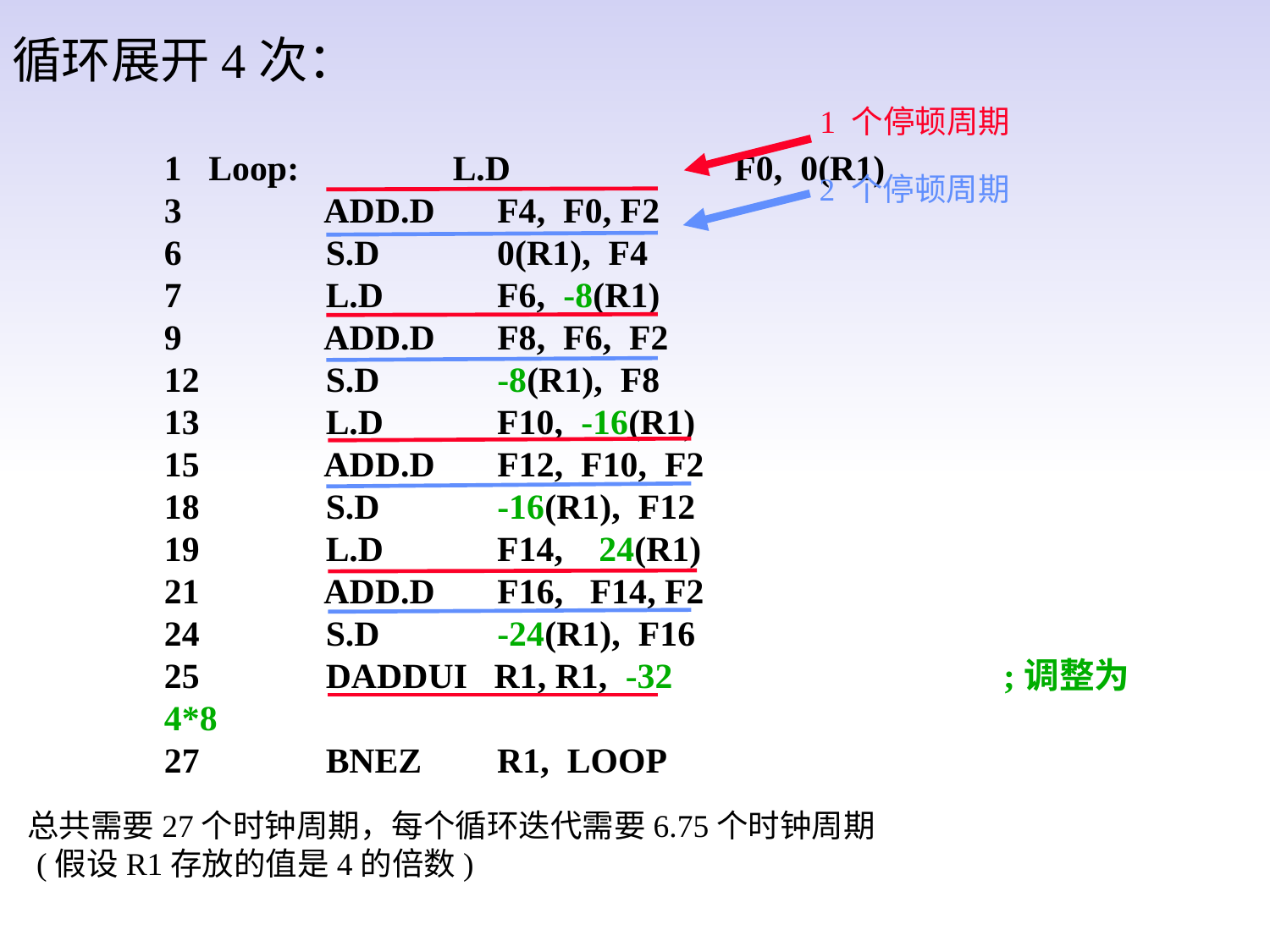

循环展开4次：
1 个停顿周期

1   Loop:	   L.D	       F0,  0(R1)
3	   ADD.D       F4,  F0, F2
6	   S.D	        0(R1),  F4
7	   L.D	        F6,  -8(R1)
9	   ADD.D       F8,  F6,  F2
12	   S.D	        -8(R1),  F8
13	   L.D	        F10,  -16(R1)
15	   ADD.D       F12,  F10,  F2
18	   S.D	        -16(R1),  F12
19	   L.D	        F14,    24(R1)
21	   ADD.D       F16,   F14, F2
24	   S.D	        -24(R1),  F16
25	   DADDUI   R1, R1,  -32	                       ;调整为 4*8
27	   BNEZ	        R1,  LOOP
2 个停顿周期

 总共需要27个时钟周期，每个循环迭代需要6.75个时钟周期
   (假设R1存放的值是4的倍数)